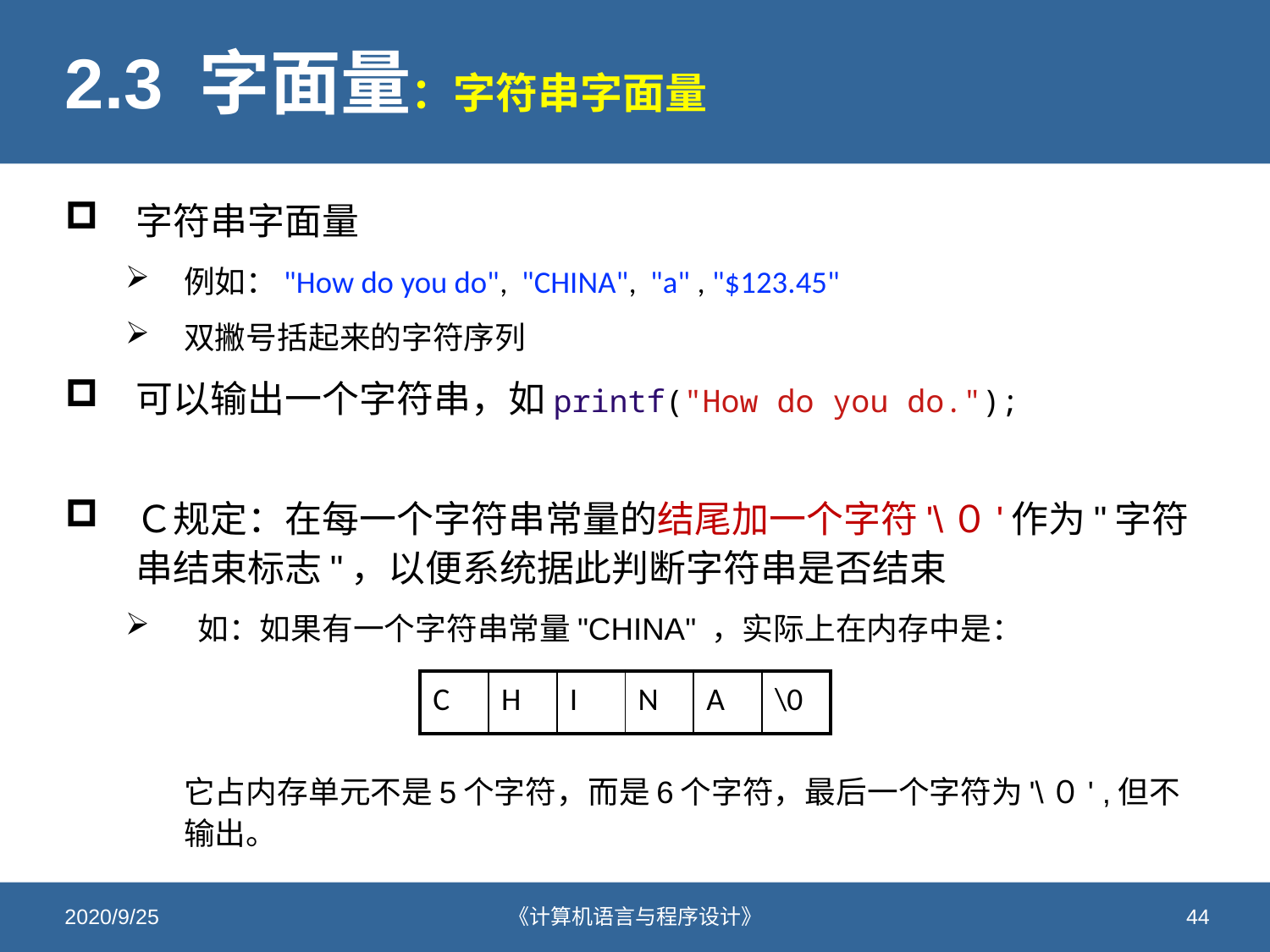

# 2.3 字面量：字符串字面量
字符串字面量
例如："How do you do",  "CHINA",  "a" , "$123.45"
双撇号括起来的字符序列
可以输出一个字符串，如printf("How do you do.");

Ｃ规定：在每一个字符串常量的结尾加一个字符'\０'作为"字符串结束标志"，以便系统据此判断字符串是否结束
 如：如果有一个字符串常量"CHINA" ，实际上在内存中是：
它占内存单元不是5个字符，而是6个字符，最后一个字符为'\０' ,但不输出。

| C | H | I | N | A | \0 |
| --- | --- | --- | --- | --- | --- |
2020/9/25
《计算机语言与程序设计》
44